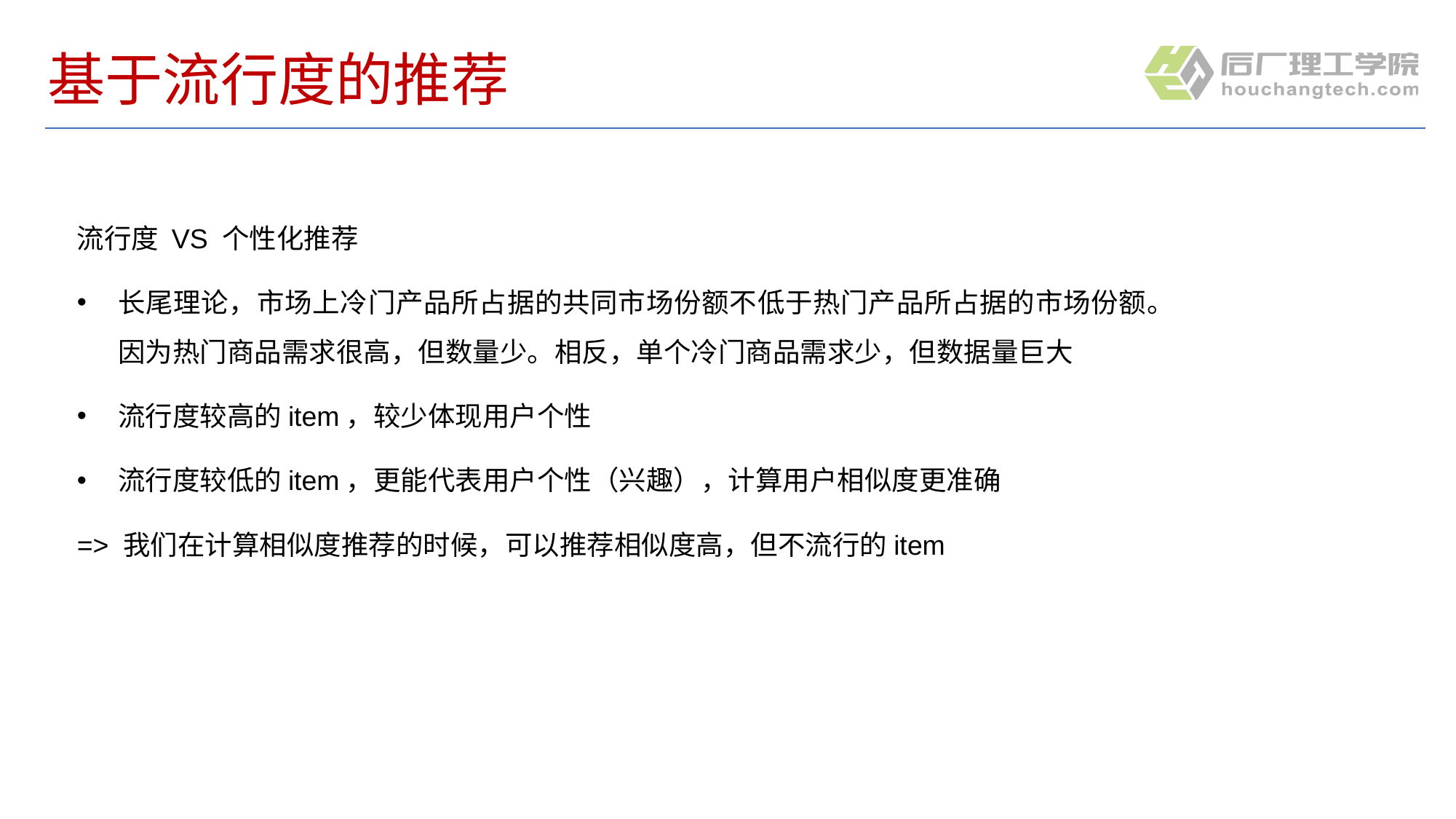

# 基于流行度的推荐
流行度 VS 个性化推荐
长尾理论，市场上冷门产品所占据的共同市场份额不低于热门产品所占据的市场份额。因为热门商品需求很高，但数量少。相反，单个冷门商品需求少，但数据量巨大
流行度较高的item，较少体现用户个性
流行度较低的item，更能代表用户个性（兴趣），计算用户相似度更准确
=> 我们在计算相似度推荐的时候，可以推荐相似度高，但不流行的item